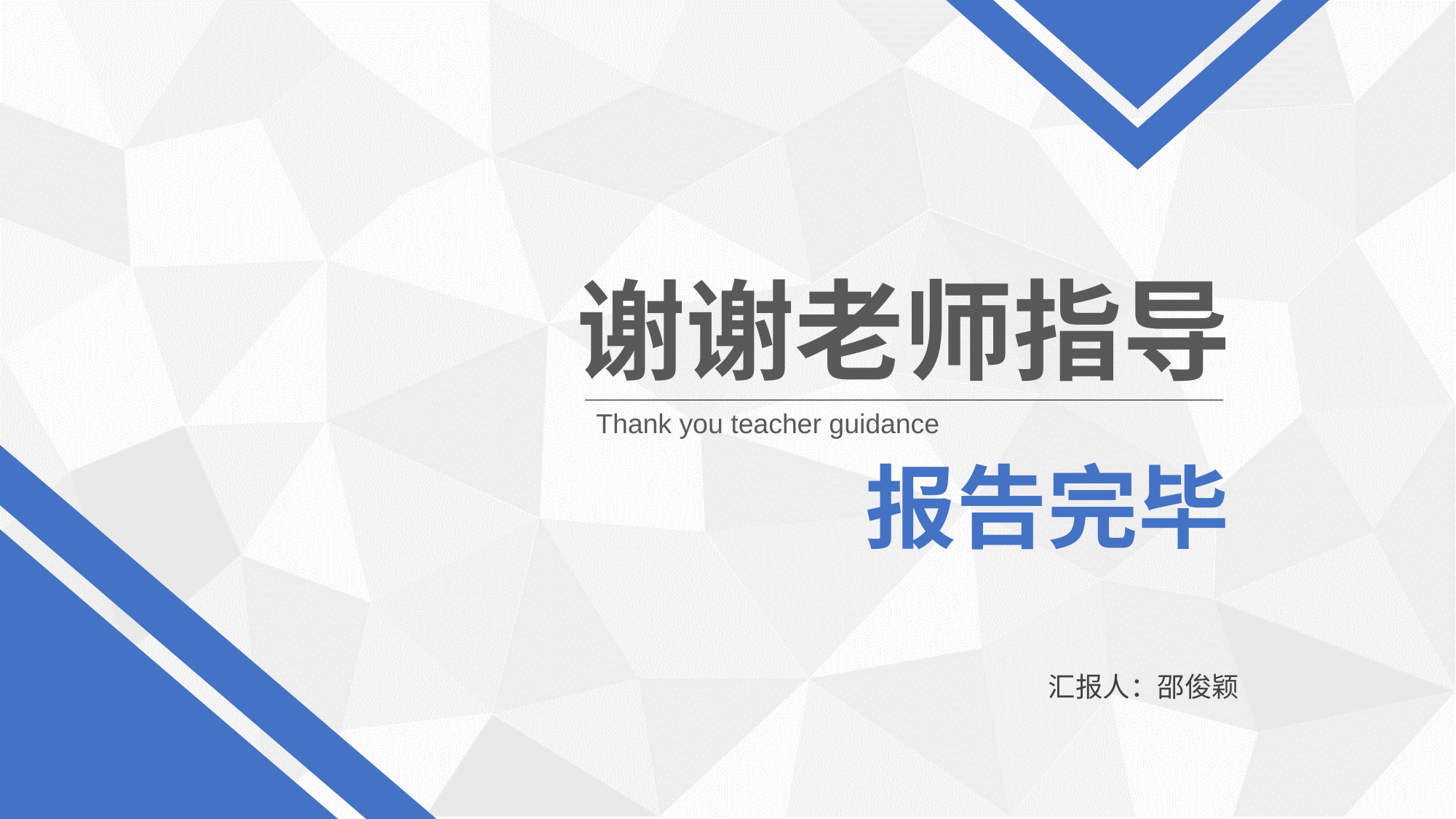

谢谢老师指导
Thank you teacher guidance

报告完毕
汇报人：邵俊颖